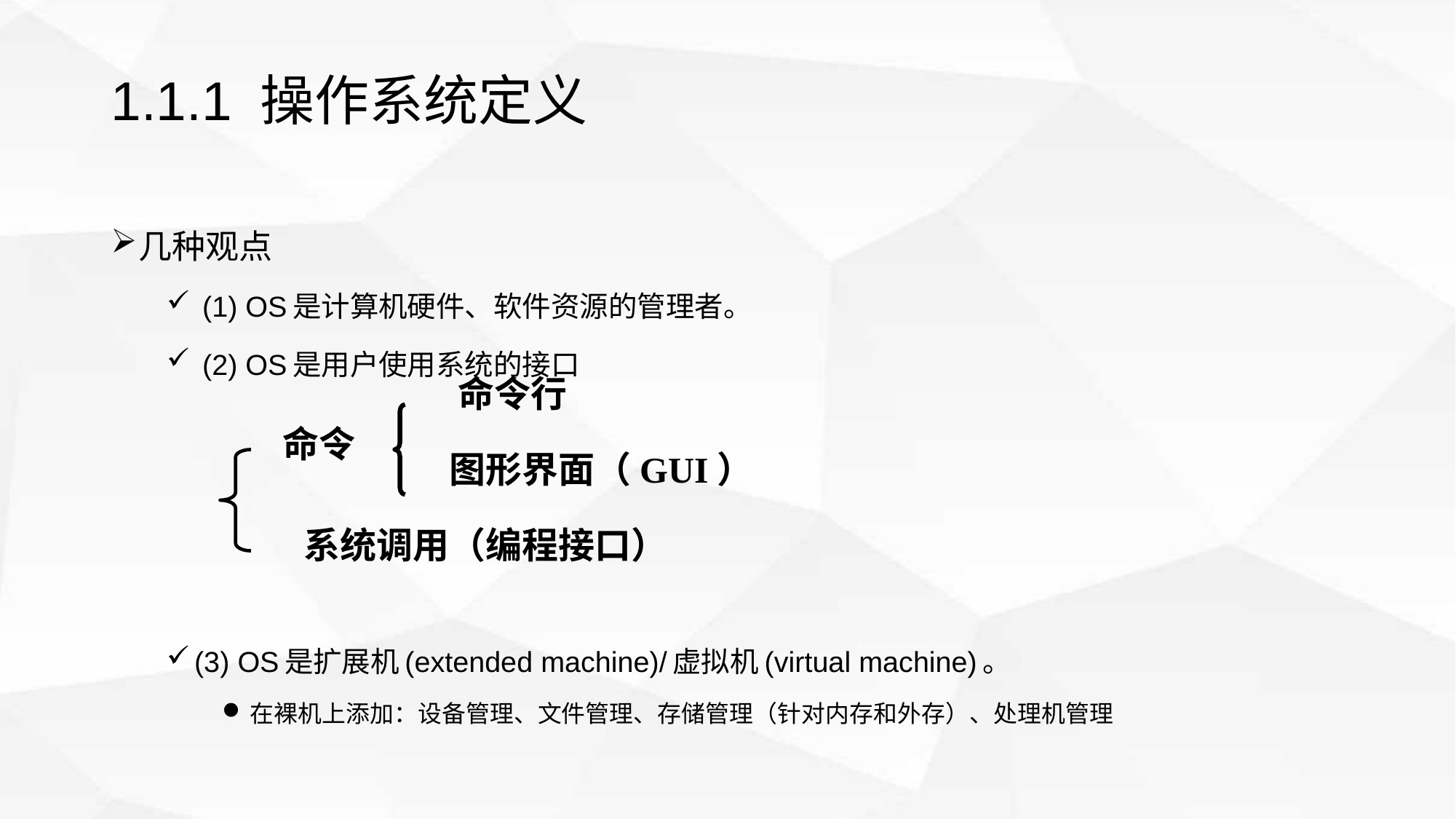

# 1.1.1 操作系统定义
几种观点
 (1) OS是计算机硬件、软件资源的管理者。
 (2) OS是用户使用系统的接口

(3) OS是扩展机(extended machine)/虚拟机(virtual machine)。
在裸机上添加：设备管理、文件管理、存储管理（针对内存和外存）、处理机管理
 命令行

命令
图形界面（GUI）

系统调用（编程接口）